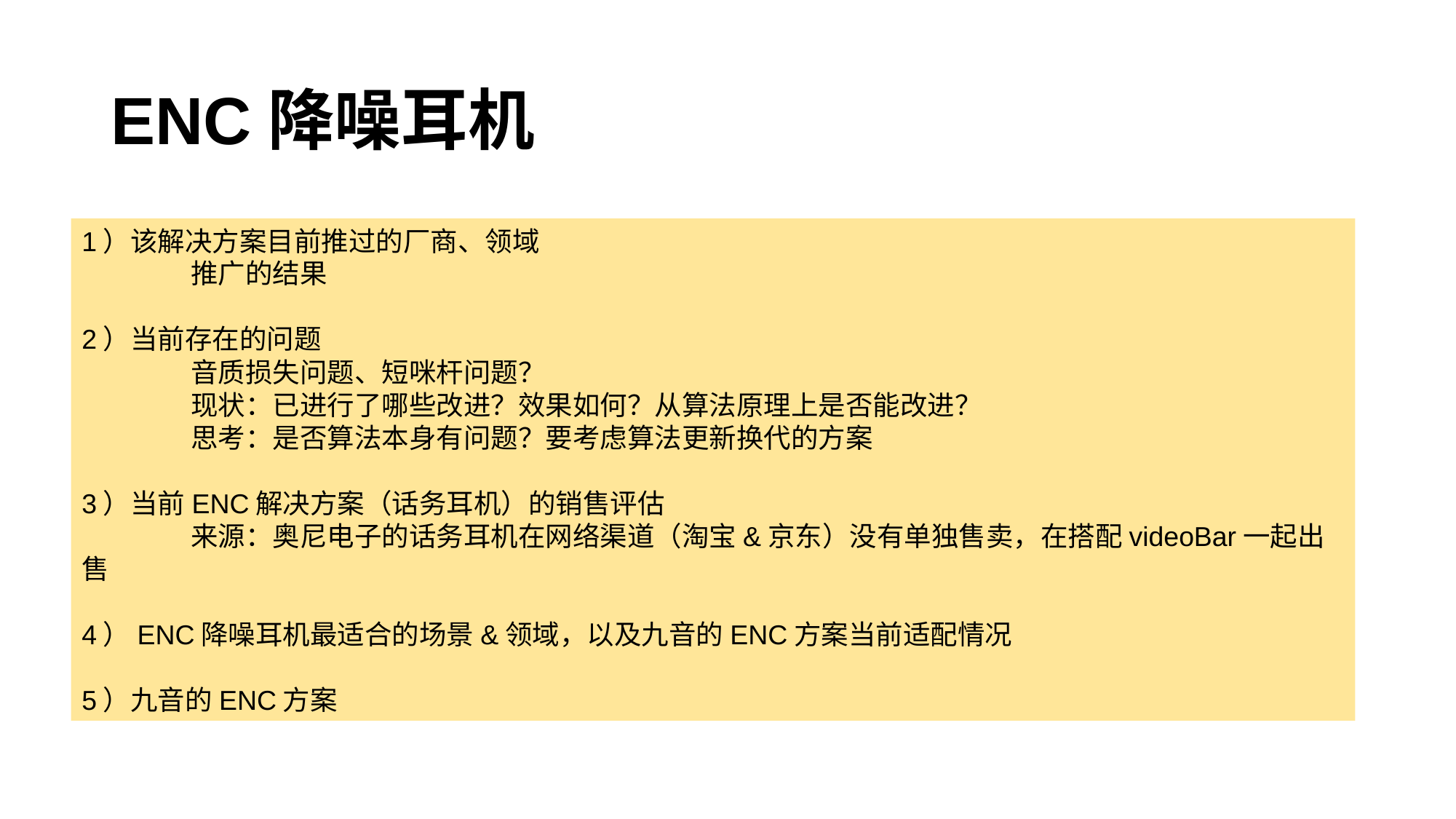

# ENC降噪耳机
1）该解决方案目前推过的厂商、领域
	推广的结果

2）当前存在的问题
	音质损失问题、短咪杆问题？
	现状：已进行了哪些改进？效果如何？从算法原理上是否能改进？
	思考：是否算法本身有问题？要考虑算法更新换代的方案

3）当前ENC解决方案（话务耳机）的销售评估
	来源：奥尼电子的话务耳机在网络渠道（淘宝&京东）没有单独售卖，在搭配videoBar一起出售

4）ENC降噪耳机最适合的场景&领域，以及九音的ENC方案当前适配情况

5）九音的ENC方案